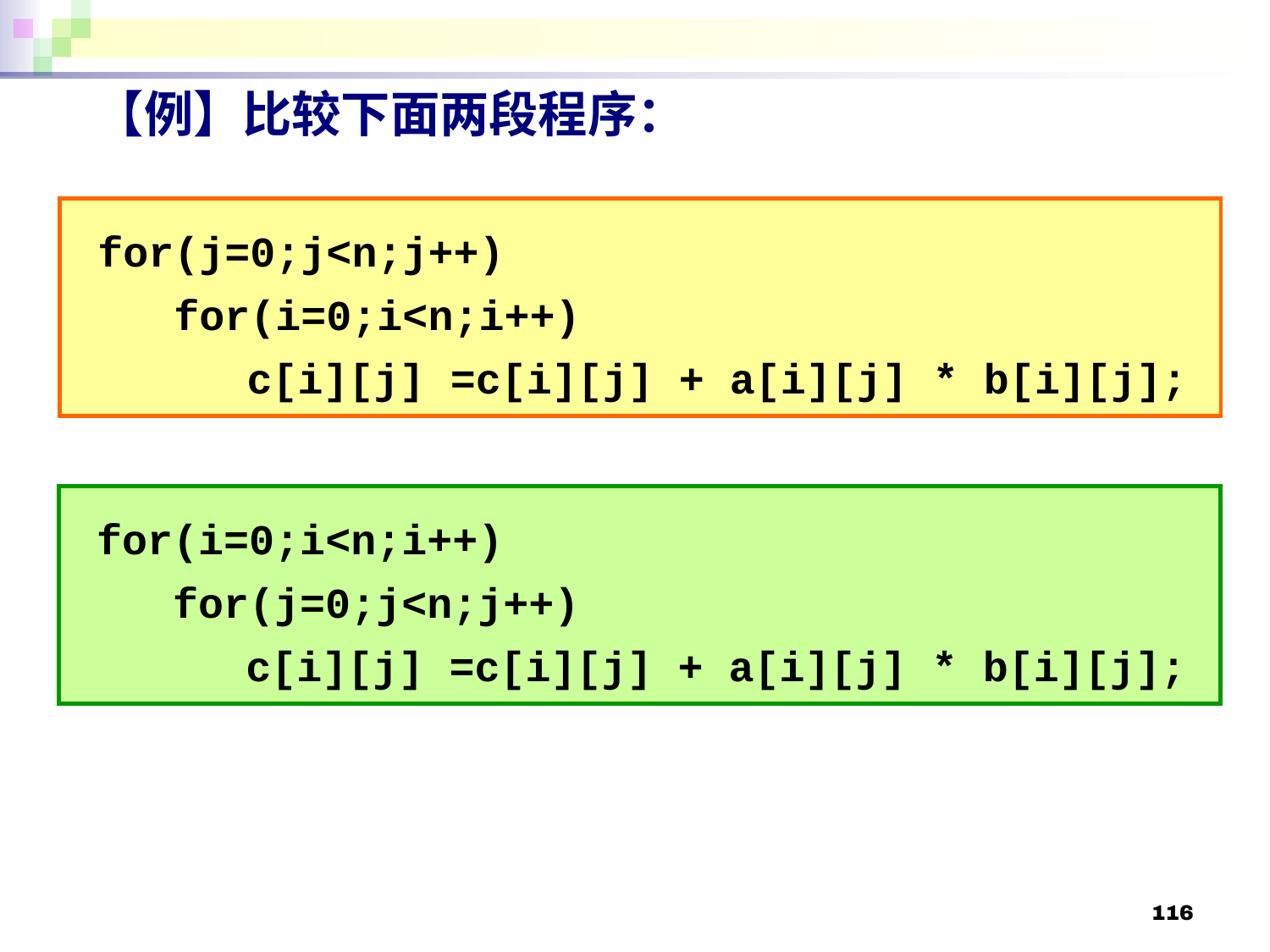

# 【例】比较下面两段程序：
 for(j=0;j<n;j++)
    for(i=0;i<n;i++)
	     c[i][j] =c[i][j] + a[i][j] * b[i][j];
 for(i=0;i<n;i++)
    for(j=0;j<n;j++)
	     c[i][j] =c[i][j] + a[i][j] * b[i][j];
116